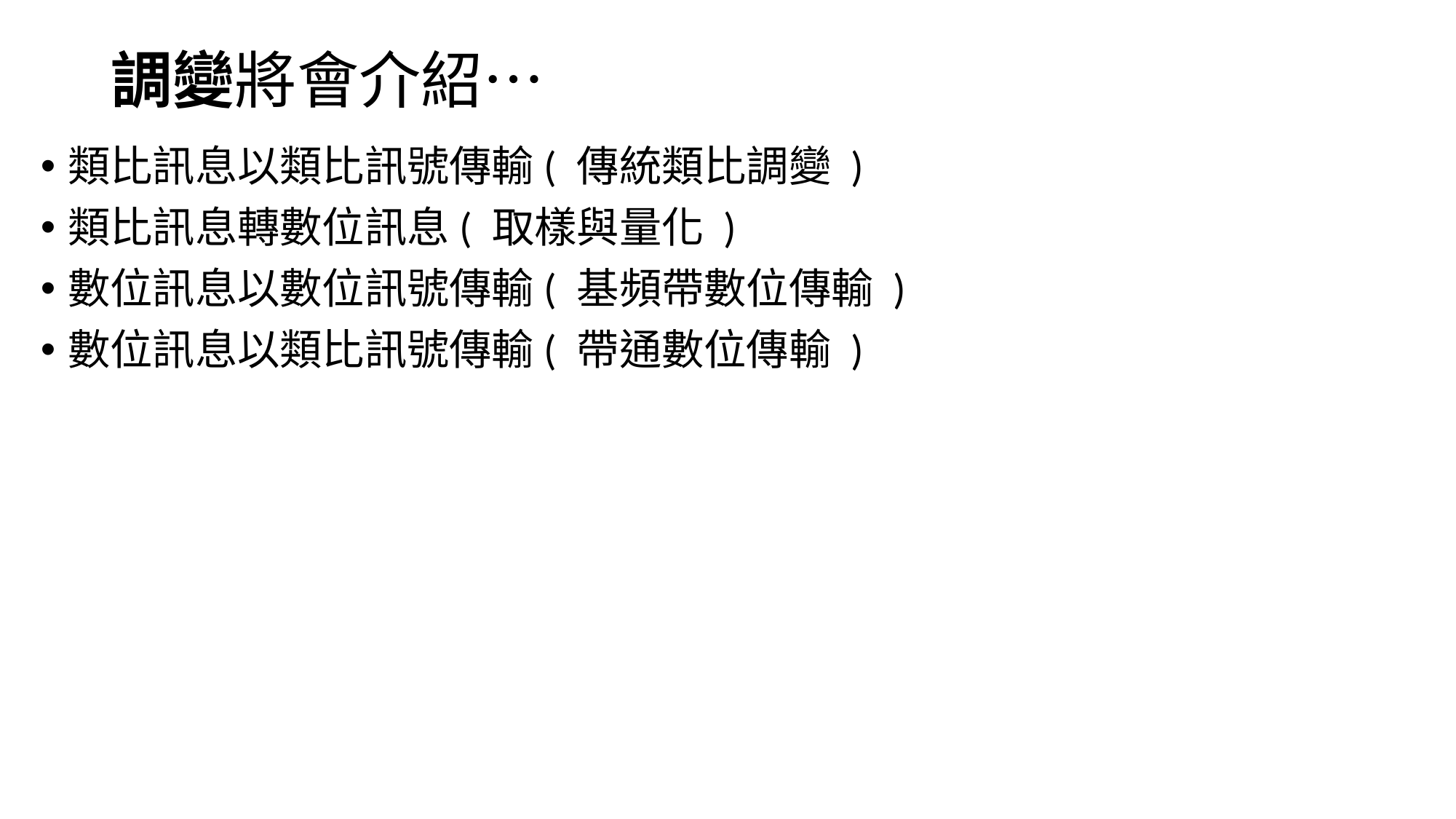

# 調變將會介紹…
類比訊息以類比訊號傳輸( 傳統類比調變 )
類比訊息轉數位訊息( 取樣與量化 )
數位訊息以數位訊號傳輸( 基頻帶數位傳輸 )
數位訊息以類比訊號傳輸( 帶通數位傳輸 )